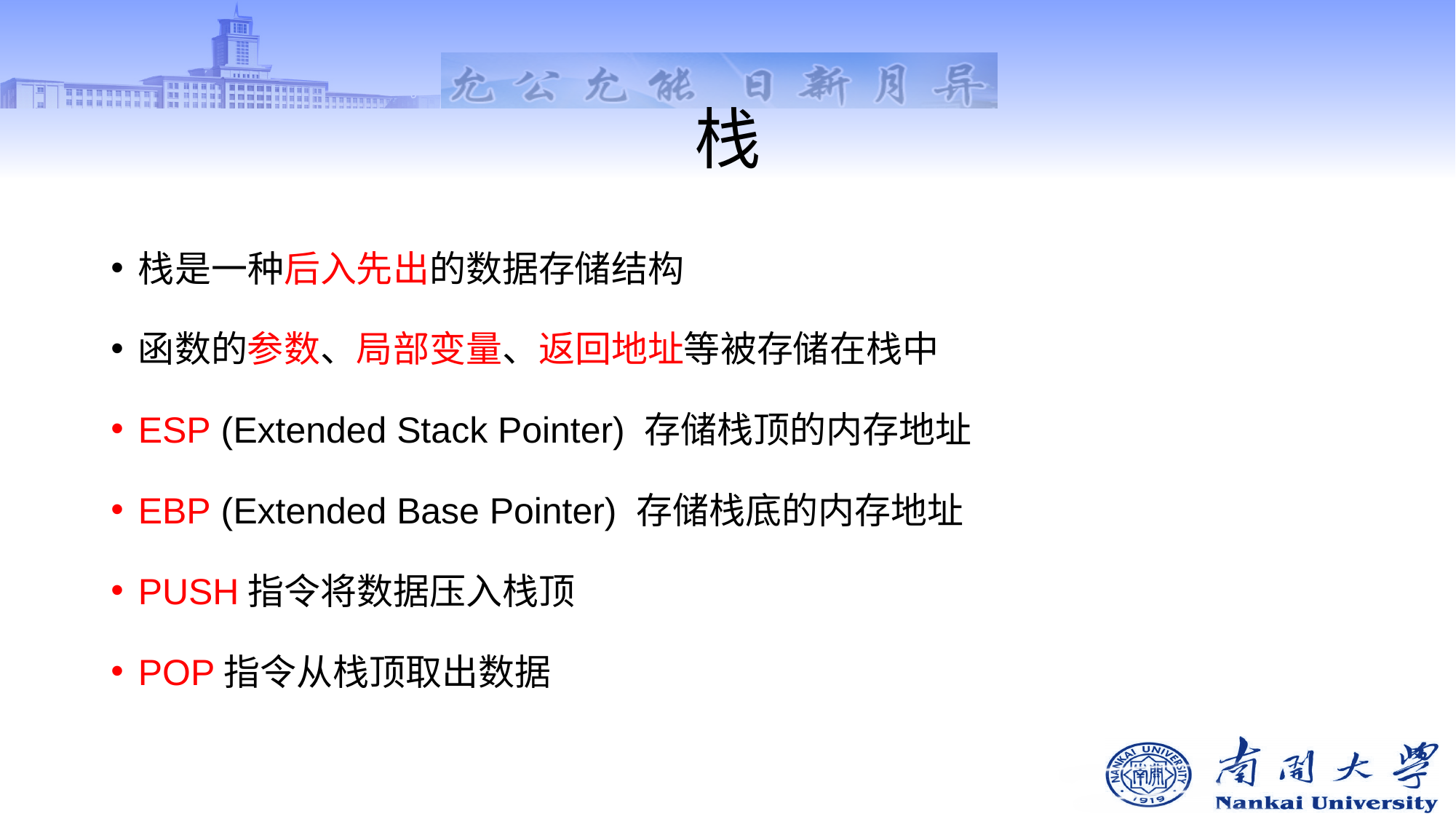

# 栈
栈是一种后入先出的数据存储结构
函数的参数、局部变量、返回地址等被存储在栈中
ESP (Extended Stack Pointer) 存储栈顶的内存地址
EBP (Extended Base Pointer) 存储栈底的内存地址
PUSH指令将数据压入栈顶
POP指令从栈顶取出数据